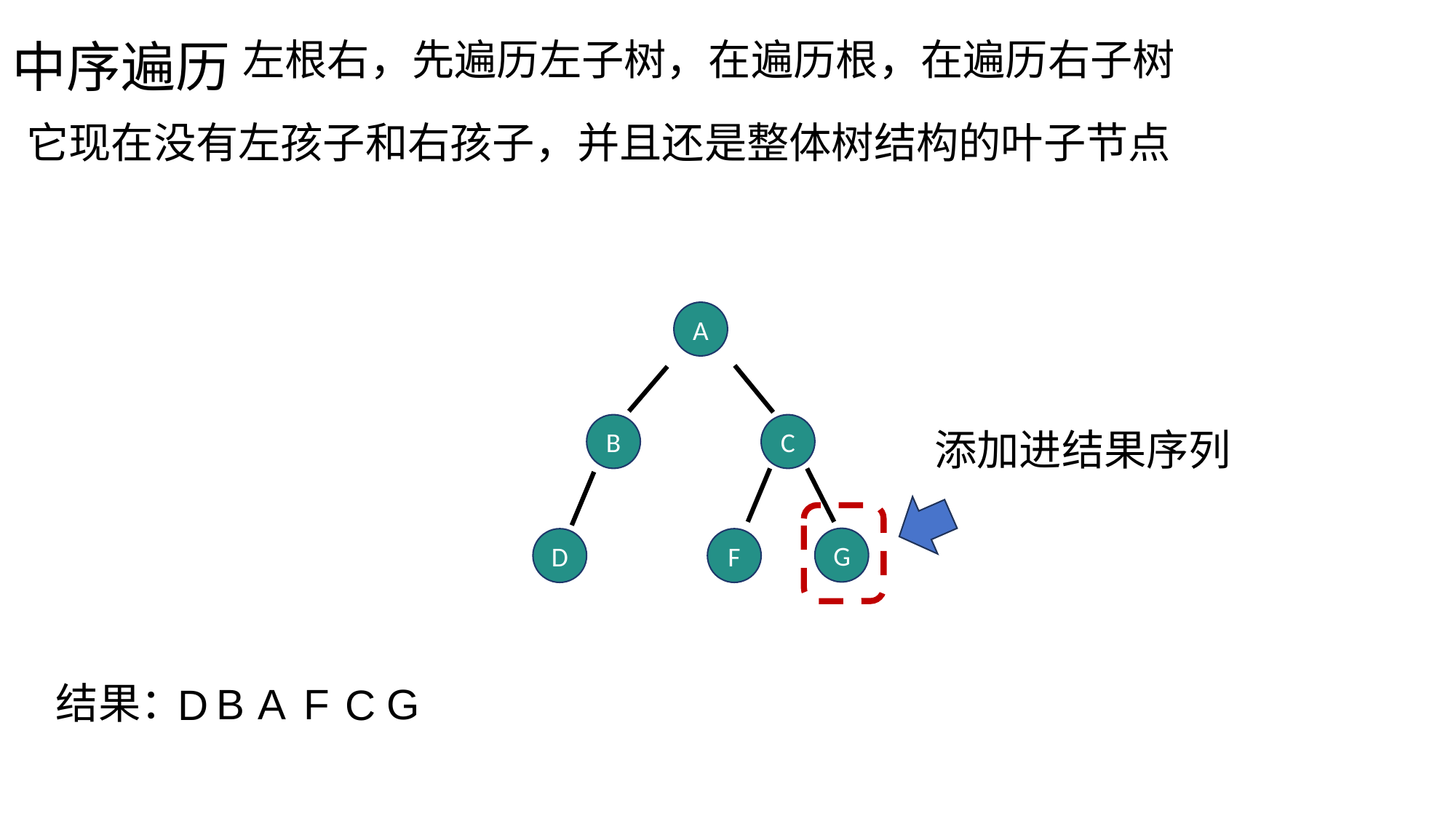

中序遍历
左根右，先遍历左子树，在遍历根，在遍历右子树
它现在没有左孩子和右孩子，并且还是整体树结构的叶子节点
A
B
C
添加进结果序列

G
D
F
结果：
B
A
F
G
C
D